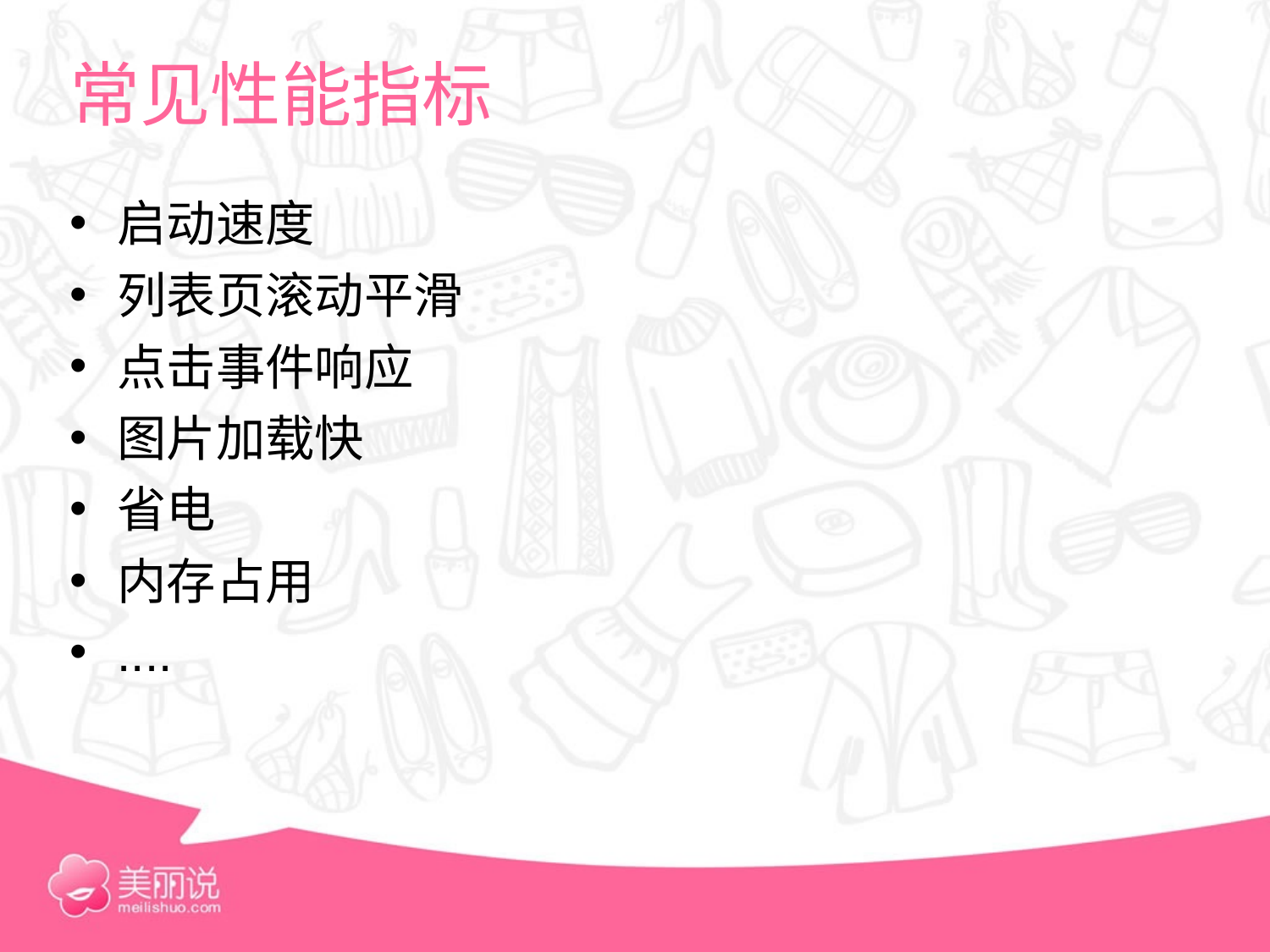

# 常见性能指标
启动速度
列表页滚动平滑
点击事件响应
图片加载快
省电
内存占用
....